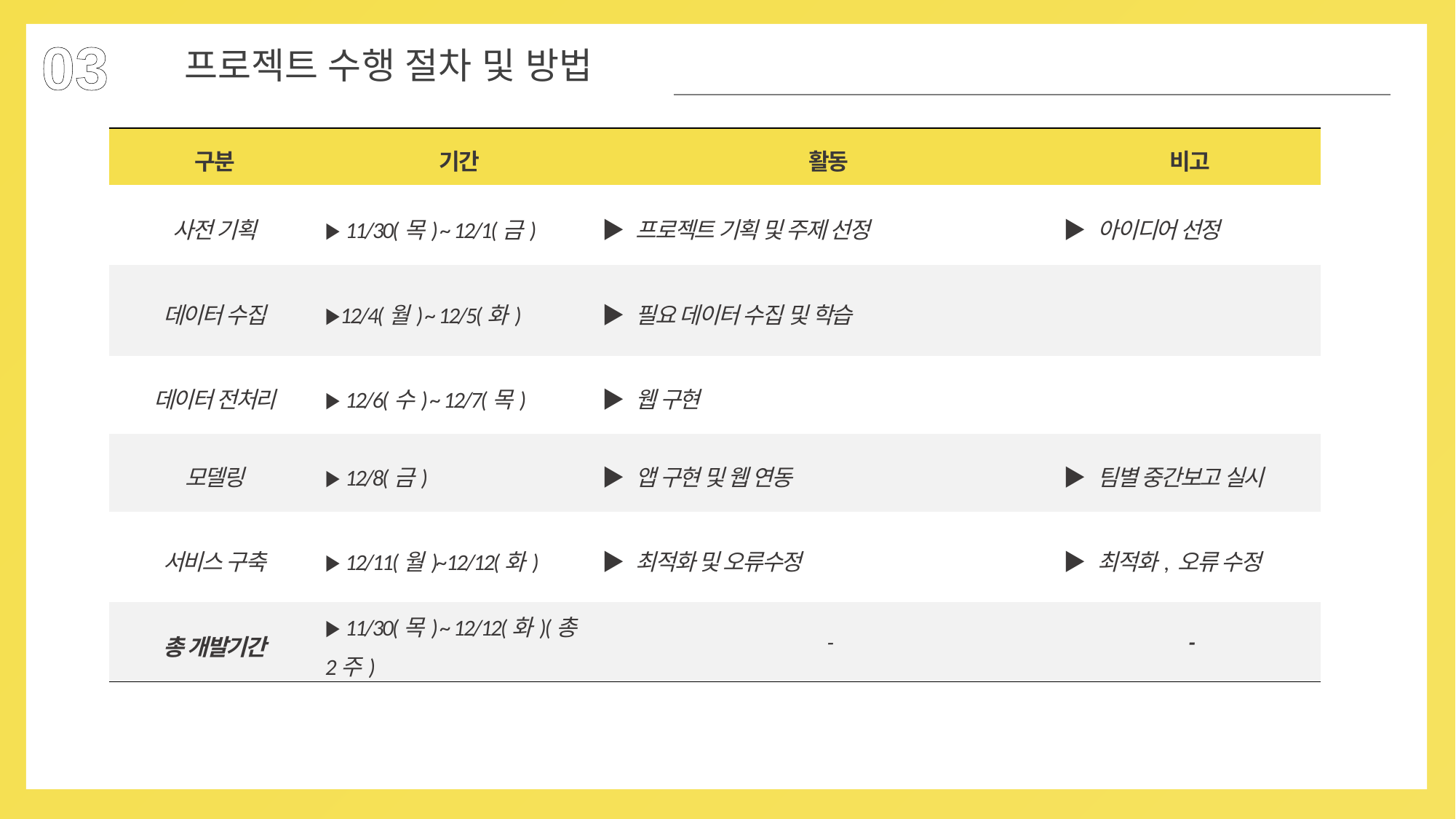

03

프로젝트 수행 절차 및 방법
| 구분 | 기간 | 활동 | 비고 |
| --- | --- | --- | --- |
| 사전 기획 | ▶ 11/30(목) ~ 12/1(금) | ▶ 프로젝트 기획 및 주제 선정 | ▶ 아이디어 선정 |
| 데이터 수집 | ▶12/4(월) ~ 12/5(화) | ▶ 필요 데이터 수집 및 학습 |  |
| 데이터 전처리 | ▶ 12/6(수) ~ 12/7(목) | ▶ 웹 구현 |  |
| 모델링 | ▶ 12/8(금) | ▶ 앱 구현 및 웹 연동 | ▶ 팀별 중간보고 실시 |
| 서비스 구축 | ▶ 12/11(월)~12/12(화) | ▶ 최적화 및 오류수정 | ▶ 최적화, 오류 수정 |
| 총 개발기간 | ▶ 11/30(목) ~ 12/12(화)(총 2주) | - | - |